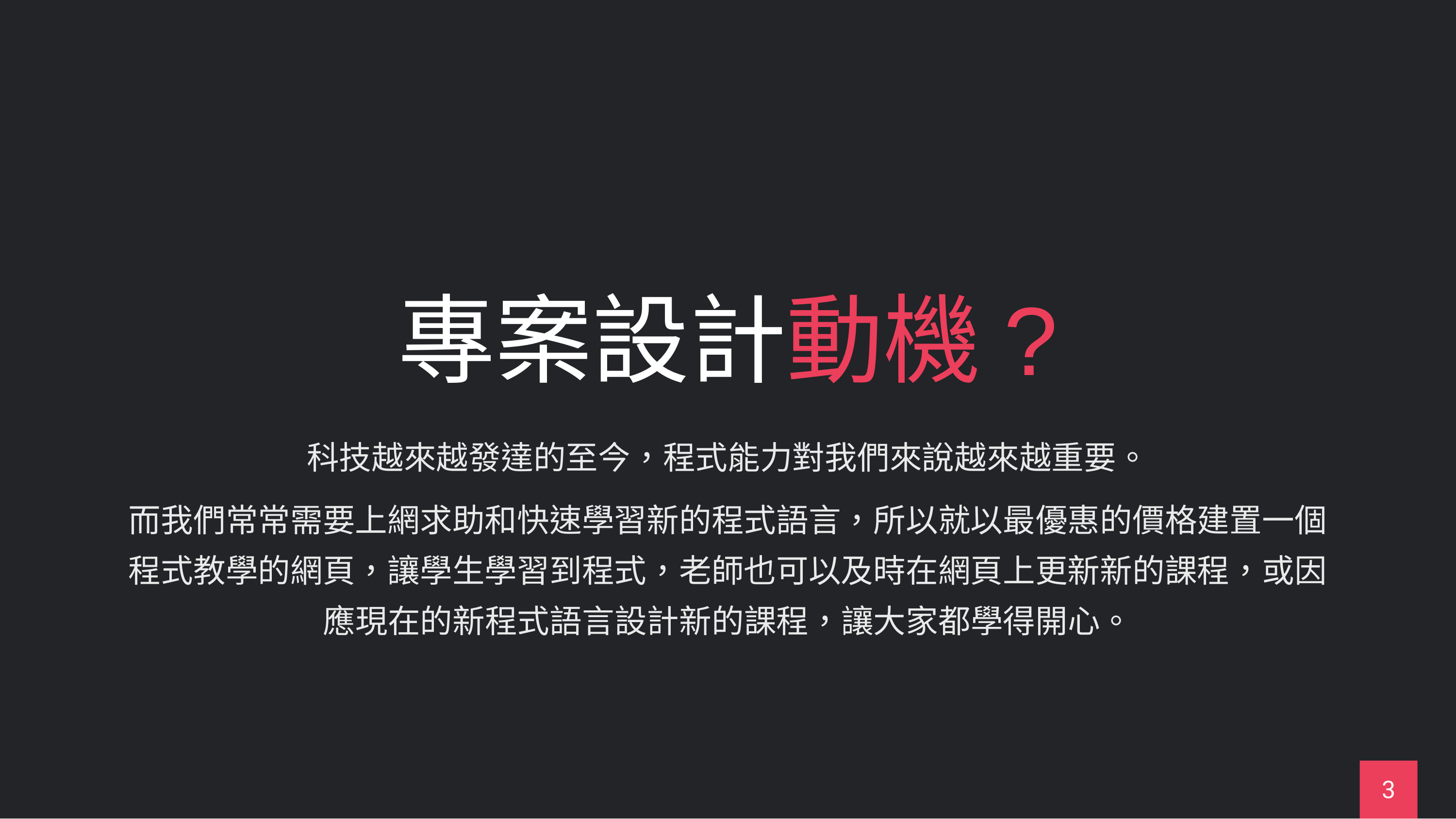

# 專案設計動機?
科技越來越發達的至今，程式能力對我們來說越來越重要。
而我們常常需要上網求助和快速學習新的程式語言，所以就以最優惠的價格建置一個程式教學的網頁，讓學生學習到程式，老師也可以及時在網頁上更新新的課程，或因應現在的新程式語言設計新的課程，讓大家都學得開心。
3